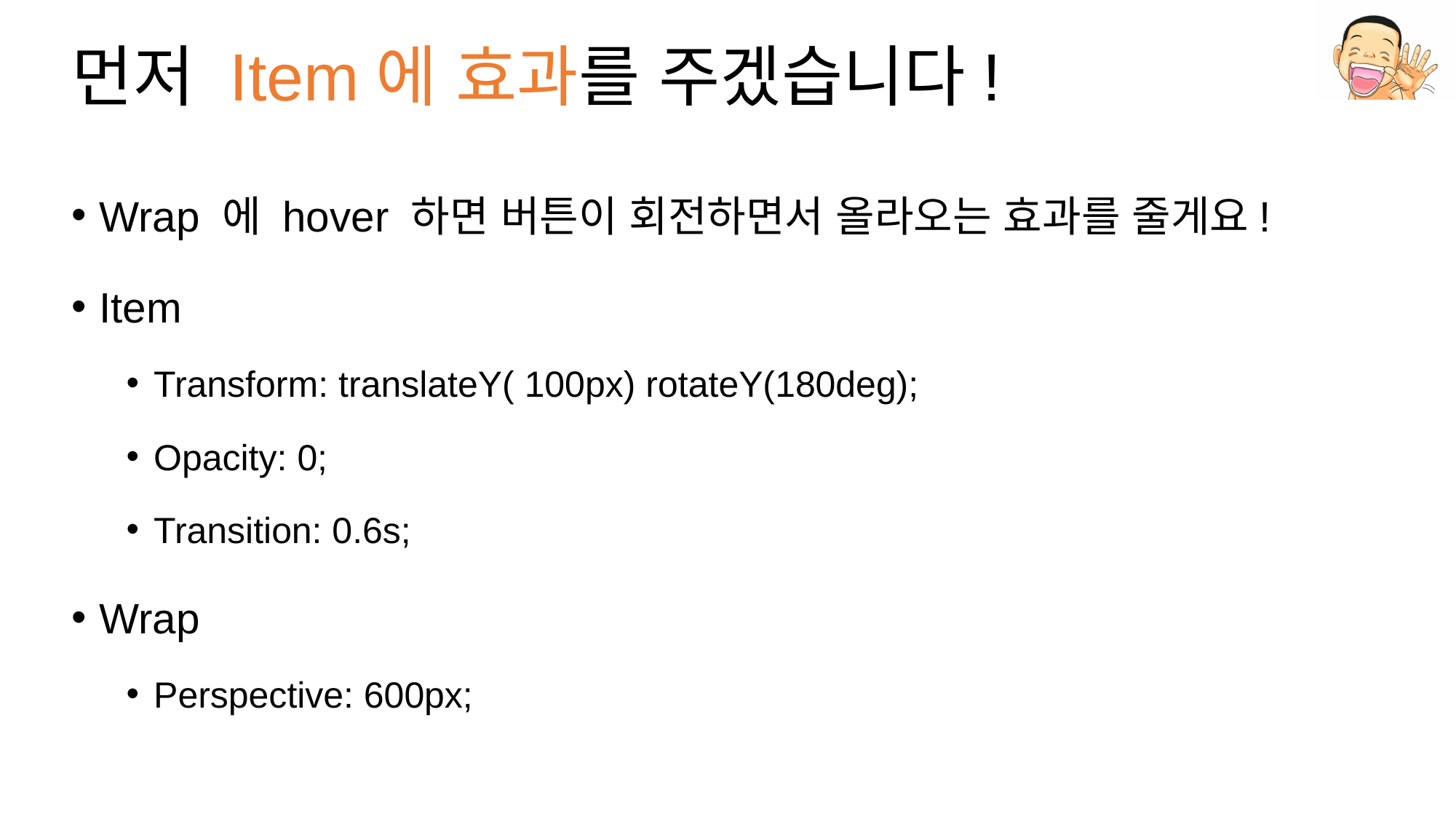

# 먼저 Item에 효과를 주겠습니다!
Wrap 에 hover 하면 버튼이 회전하면서 올라오는 효과를 줄게요!
Item
Transform: translateY( 100px) rotateY(180deg);
Opacity: 0;
Transition: 0.6s;
Wrap
Perspective: 600px;